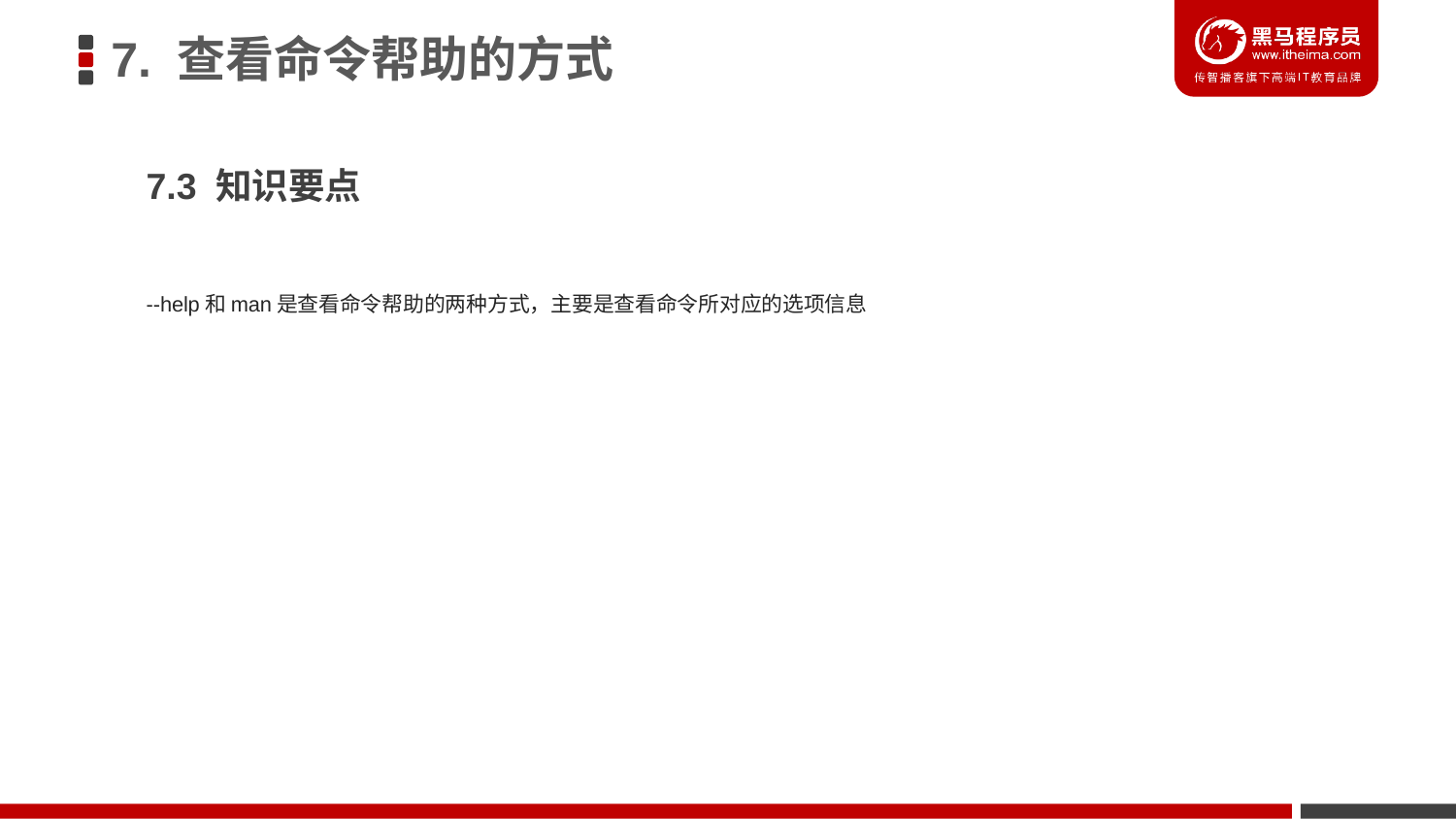

7. 查看命令帮助的方式
7.3 知识要点
--help和man是查看命令帮助的两种方式，主要是查看命令所对应的选项信息